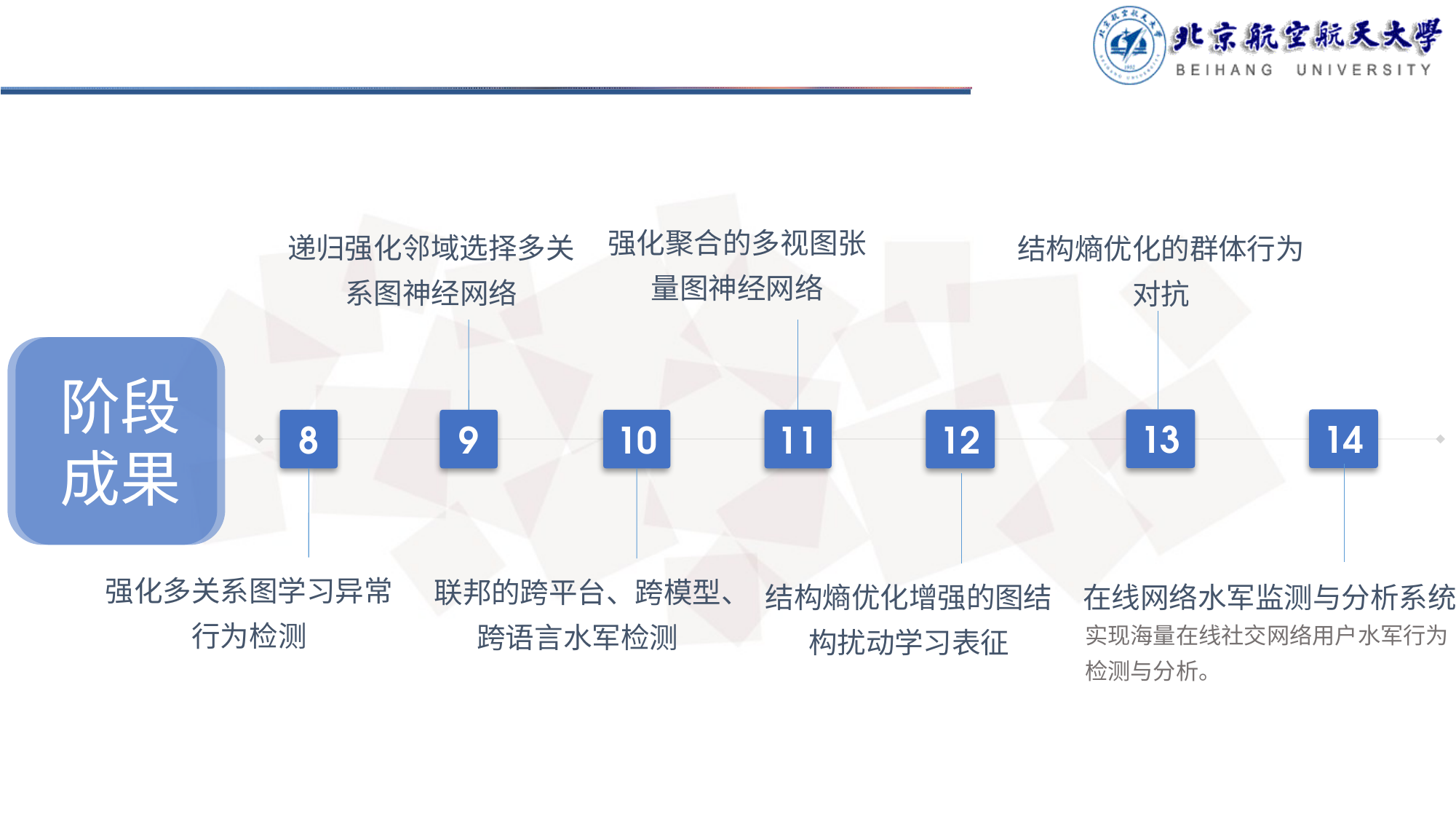

强化聚合的多视图张量图神经网络
递归强化邻域选择多关系图神经网络
结构熵优化的群体行为对抗

阶段成果
14
13
8
9
10
11
12
强化多关系图学习异常行为检测
联邦的跨平台、跨模型、跨语言水军检测
在线网络水军监测与分析系统
结构熵优化增强的图结构扰动学习表征
实现海量在线社交网络用户水军行为检测与分析。